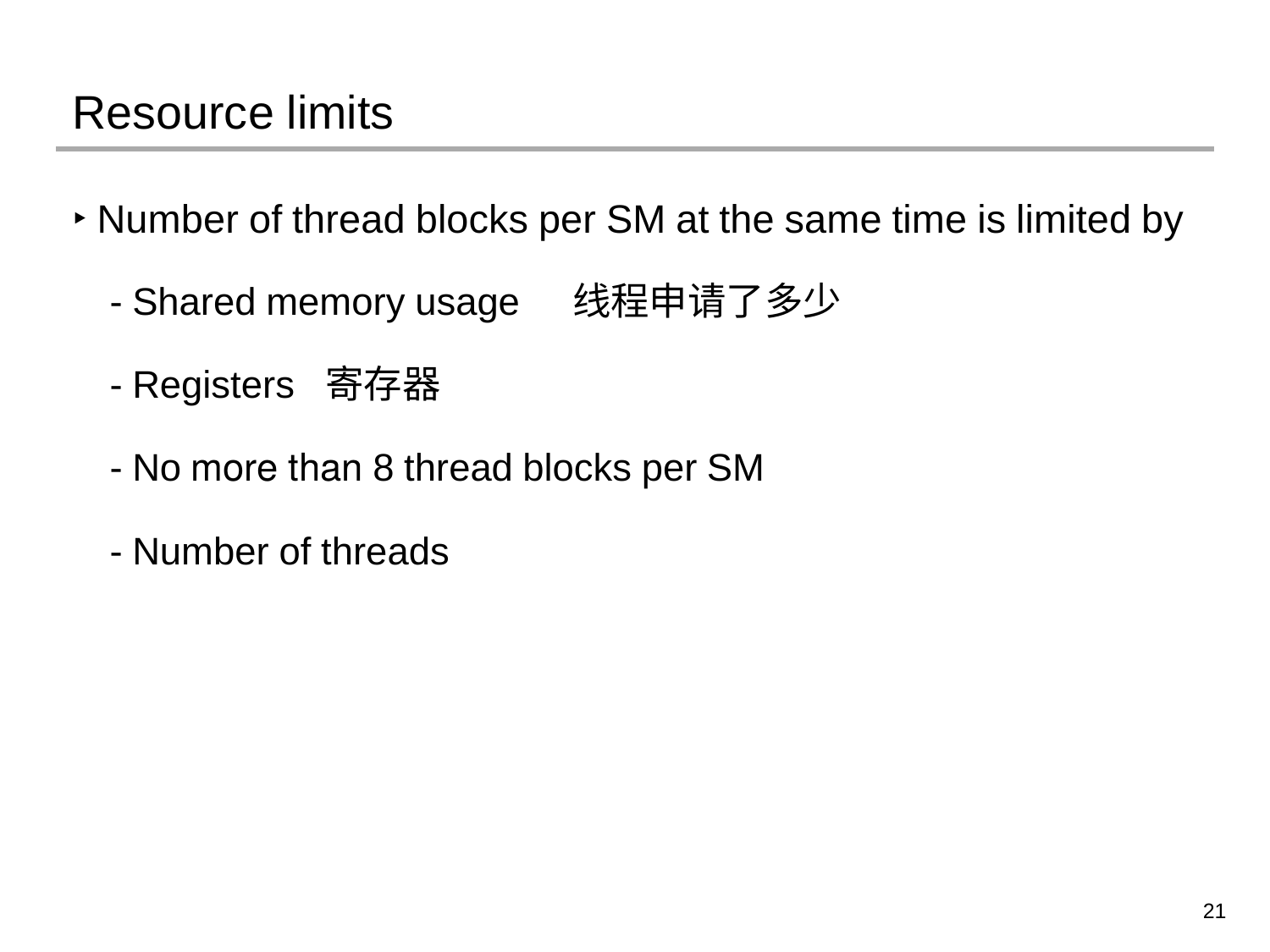

Resource limits

‣ Number of thread blocks per SM at the same time is limited by

	- Shared memory usage    线程申请了多少

	- Registers  寄存器

	- No more than 8 thread blocks per SM

	- Number of threads

21